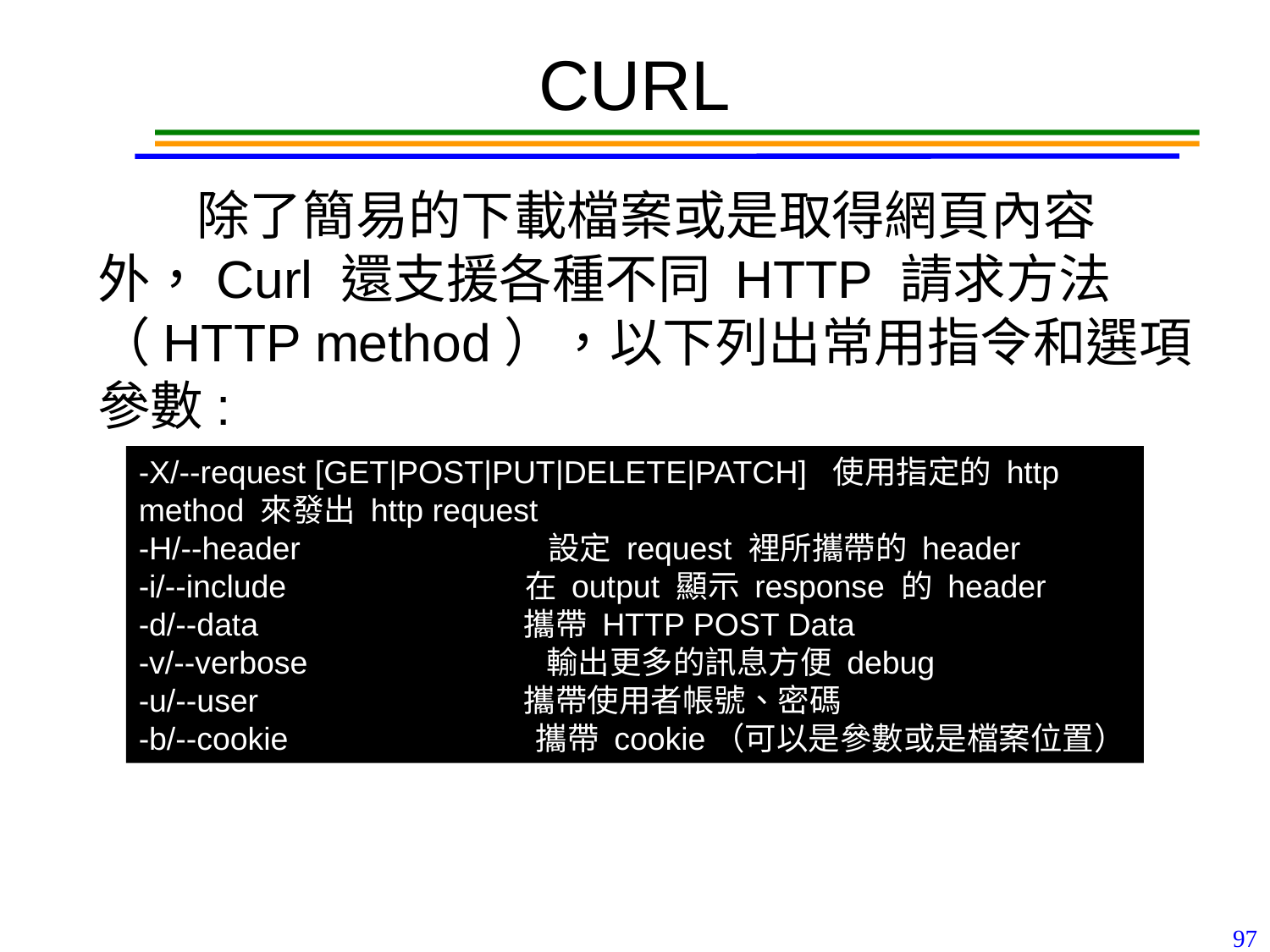

# CURL
除了簡易的下載檔案或是取得網頁內容外，Curl 還支援各種不同 HTTP 請求方法（HTTP method），以下列出常用指令和選項參數:
-X/--request [GET|POST|PUT|DELETE|PATCH]  使用指定的 http method 來發出 http request
-H/--header                           設定 request 裡所攜帶的 header
-i/--include                          在 output 顯示 response 的 header
-d/--data                             攜帶 HTTP POST Data
-v/--verbose                          輸出更多的訊息方便 debug
-u/--user                             攜帶使用者帳號、密碼
-b/--cookie                           攜帶 cookie（可以是參數或是檔案位置）
97